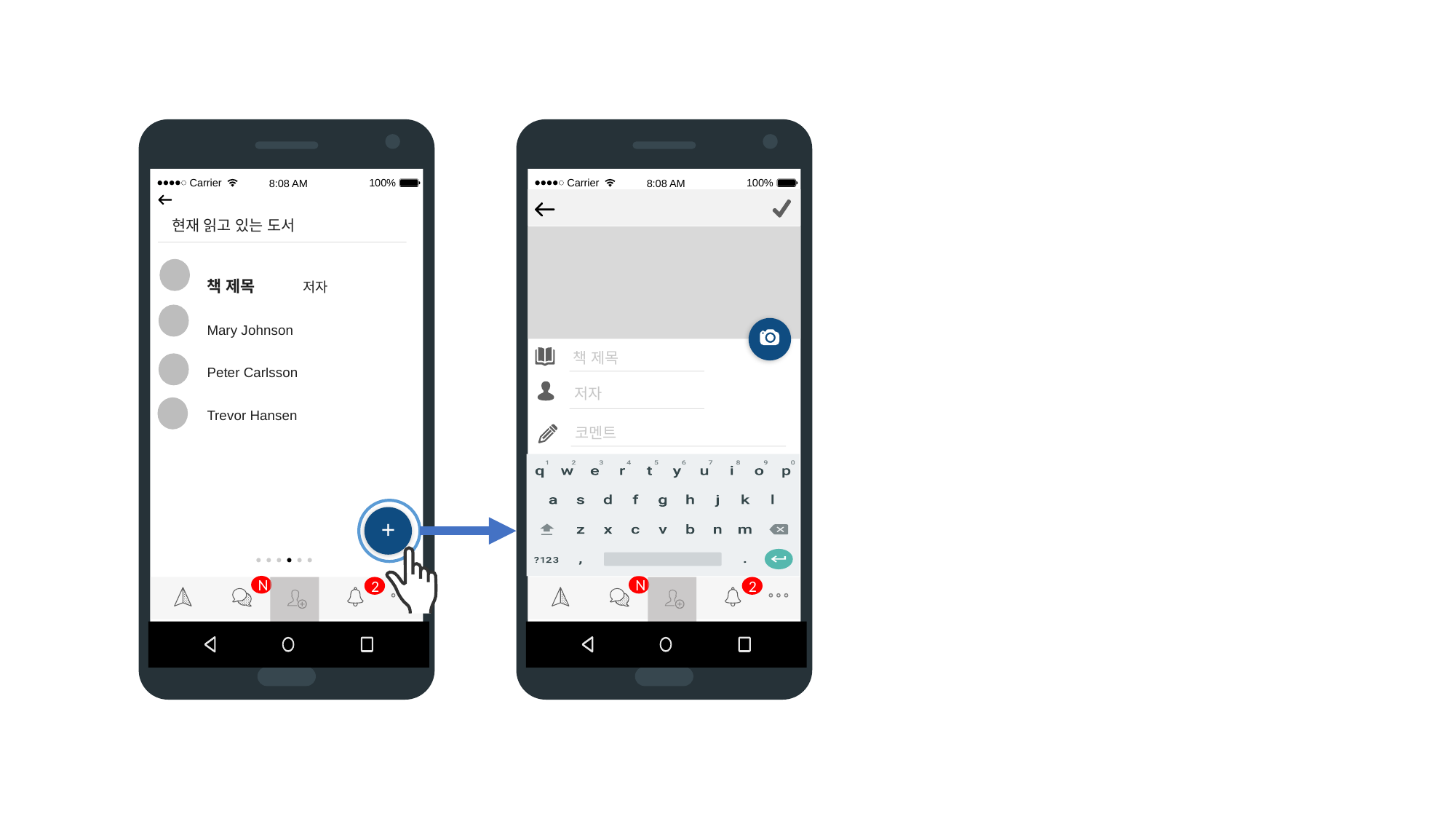

8:08 AM
Carrier
100%

8:08 AM
Carrier
100%

현재 읽고 있는 도서

책 제목           저자
Mary Johnson
Peter Carlsson
Trevor Hansen

책 제목

저자

코멘트

+

N
N

2

2